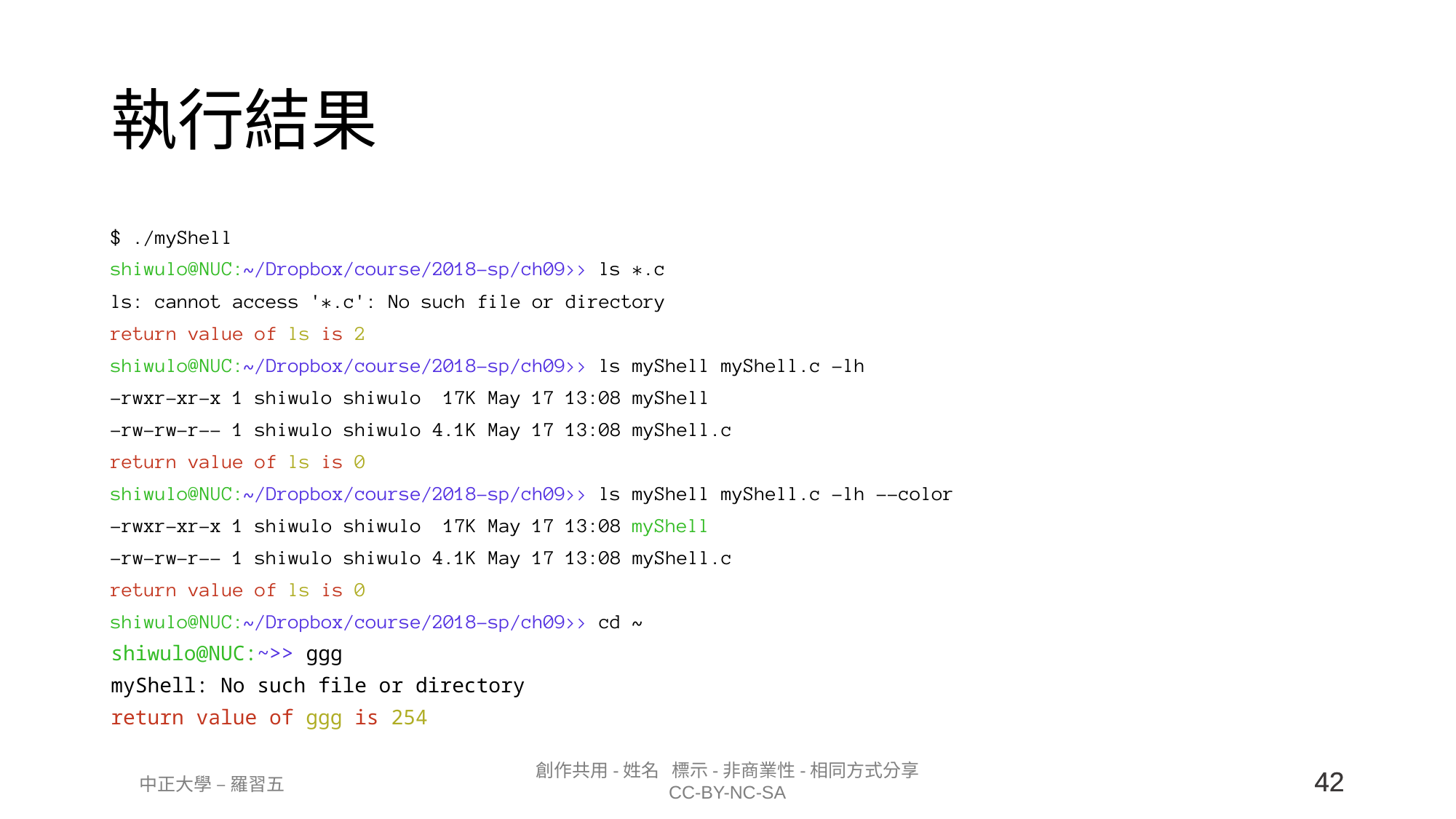

# 執行結果
$ ./myShell
shiwulo@NUC:~/Dropbox/course/2018-sp/ch09>> ls *.c
ls: cannot access '*.c': No such file or directory
return value of ls is 2
shiwulo@NUC:~/Dropbox/course/2018-sp/ch09>> ls myShell myShell.c -lh
-rwxr-xr-x 1 shiwulo shiwulo  17K May 17 13:08 myShell
-rw-rw-r-- 1 shiwulo shiwulo 4.1K May 17 13:08 myShell.c
return value of ls is 0
shiwulo@NUC:~/Dropbox/course/2018-sp/ch09>> ls myShell myShell.c -lh --color
-rwxr-xr-x 1 shiwulo shiwulo  17K May 17 13:08 myShell
-rw-rw-r-- 1 shiwulo shiwulo 4.1K May 17 13:08 myShell.c
return value of ls is 0
shiwulo@NUC:~/Dropbox/course/2018-sp/ch09>> cd ~
shiwulo@NUC:~>> ggg
myShell: No such file or directory
return value of ggg is 254